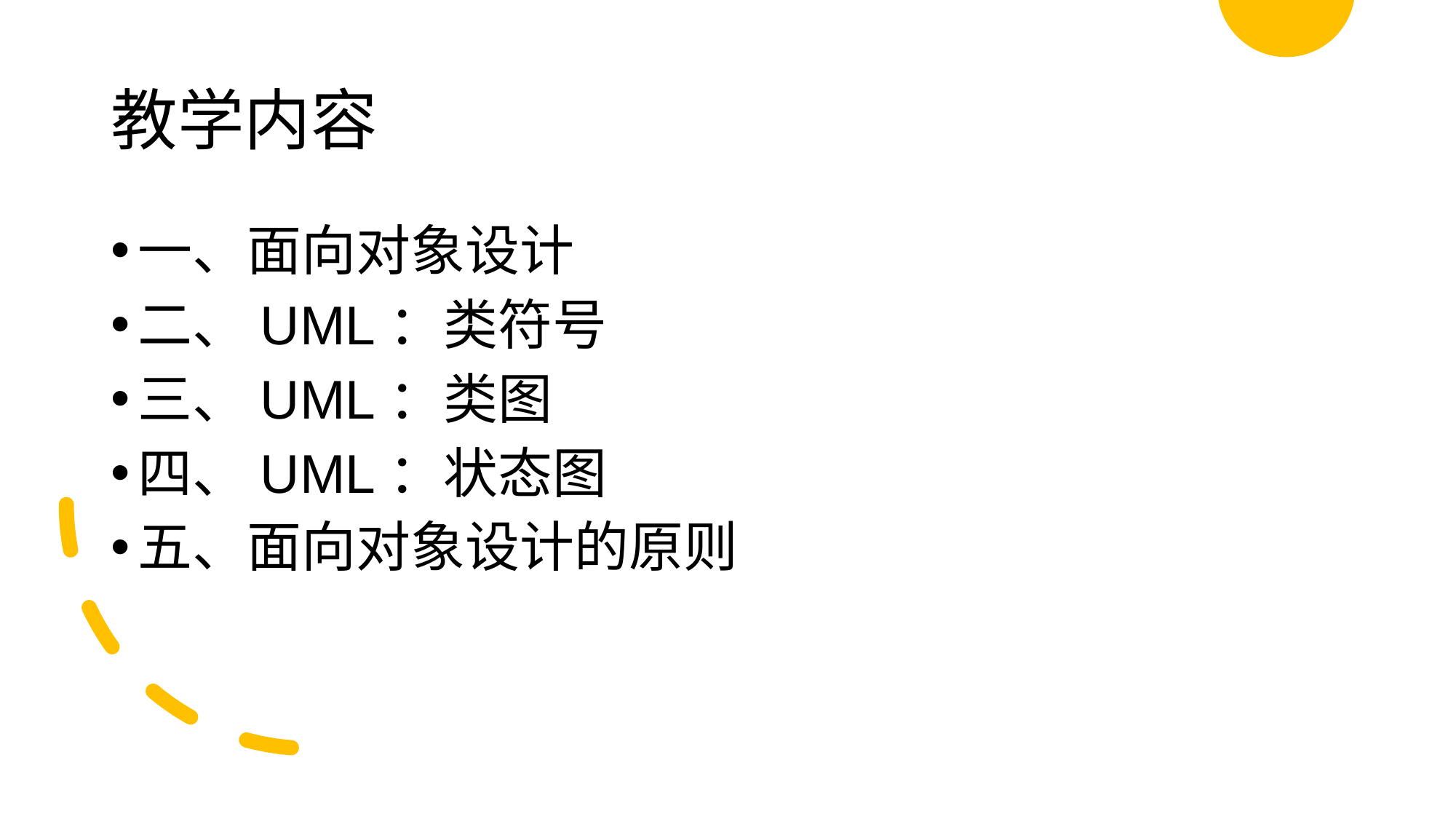

# 教学内容
一、面向对象设计
二、UML：类符号
三、UML：类图
四、UML：状态图
五、面向对象设计的原则